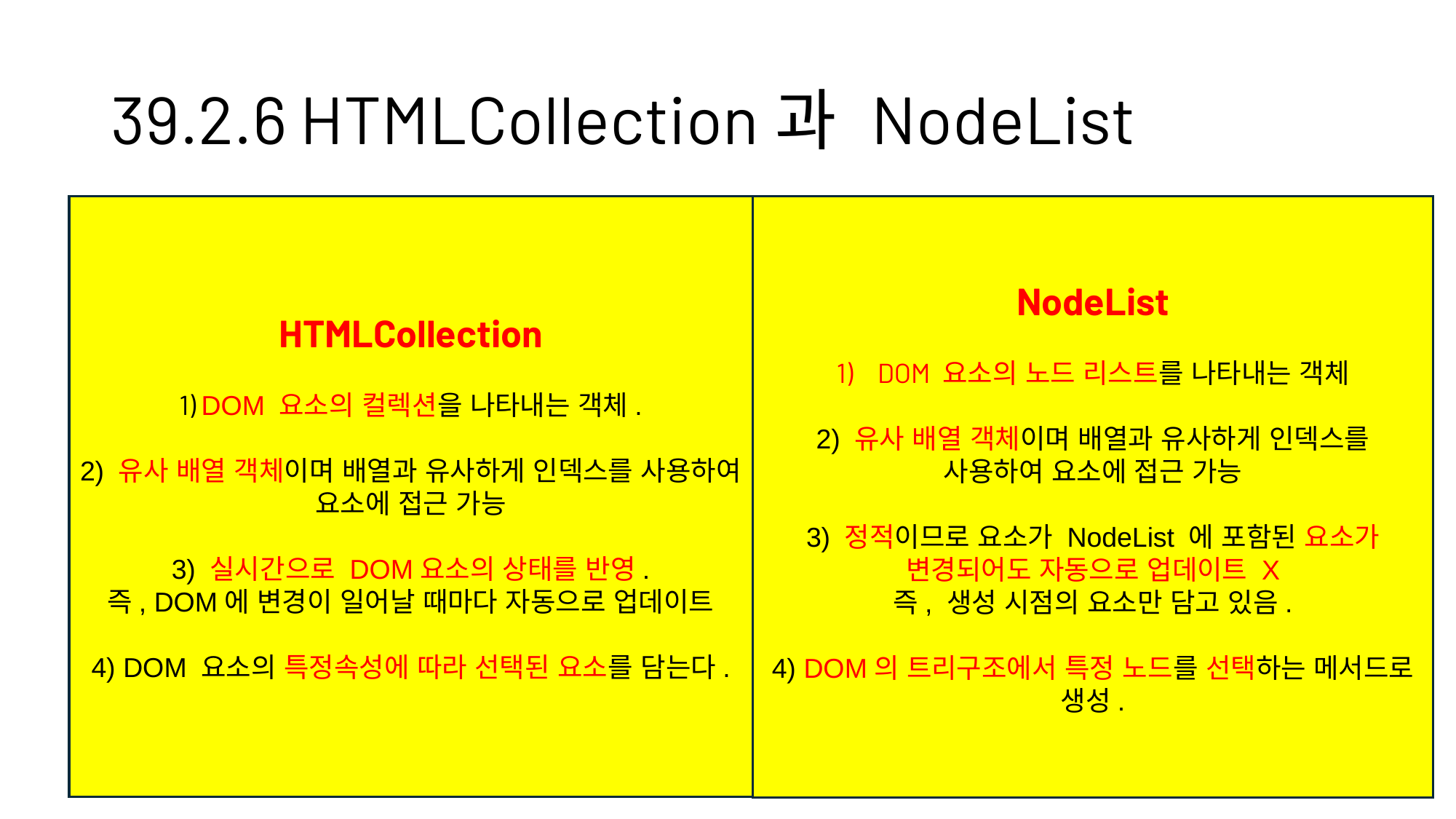

# 39.2.6 HTMLCollection과 NodeList
HTMLCollection

1) DOM 요소의 컬렉션을 나타내는 객체.

2) 유사 배열 객체이며 배열과 유사하게 인덱스를 사용하여 요소에 접근 가능

3) 실시간으로 DOM요소의 상태를 반영.
즉, DOM에 변경이 일어날 때마다 자동으로 업데이트

4) DOM 요소의 특정속성에 따라 선택된 요소를 담는다.
NodeList

DOM 요소의 노드 리스트를 나타내는 객체

2) 유사 배열 객체이며 배열과 유사하게 인덱스를 사용하여 요소에 접근 가능

3) 정적이므로 요소가 NodeList 에 포함된 요소가 변경되어도 자동으로 업데이트 X
즉, 생성 시점의 요소만 담고 있음.

4) DOM의 트리구조에서 특정 노드를 선택하는 메서드로 생성.